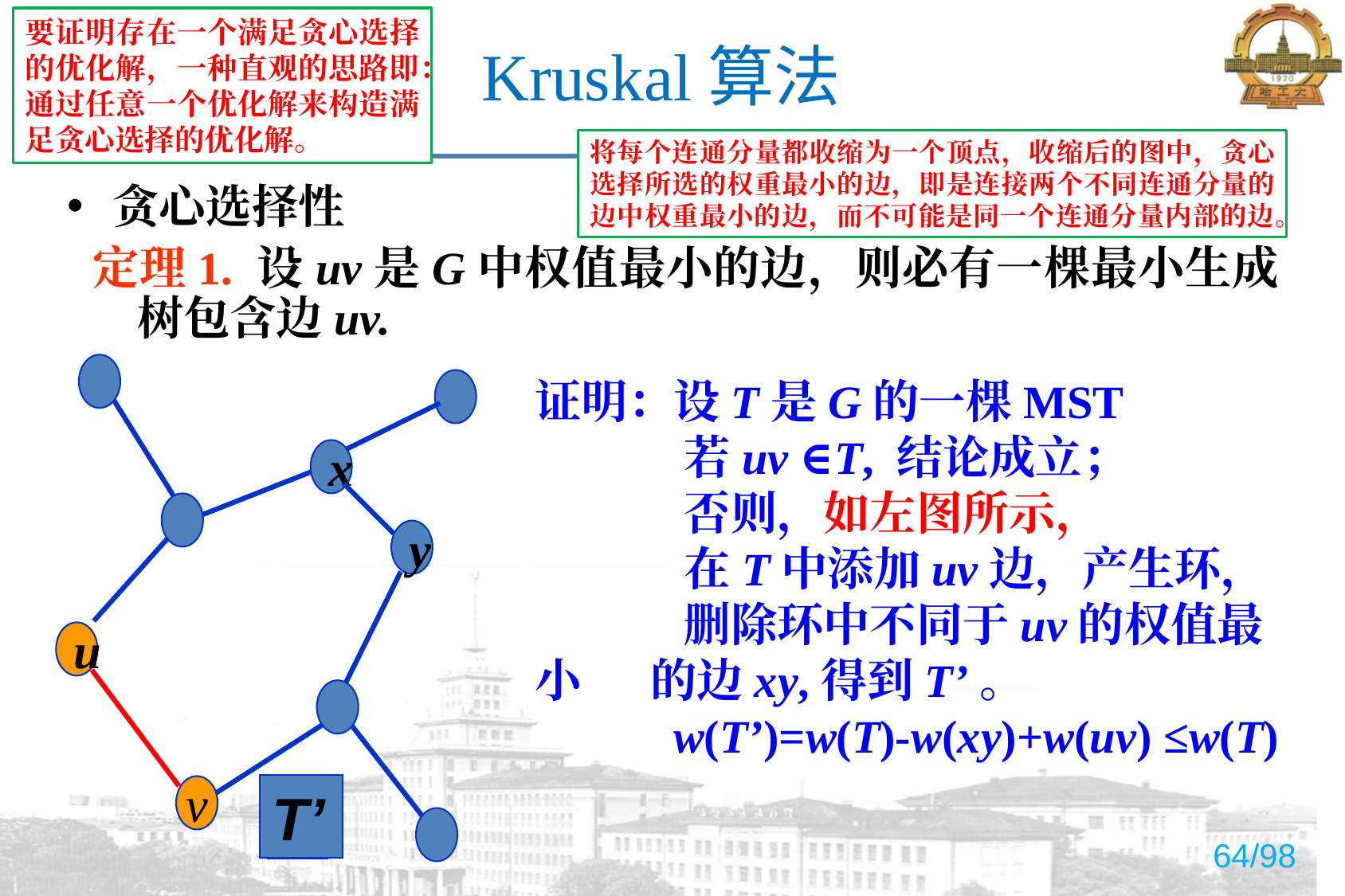

# Kruskal算法
要证明存在一个满足贪心选择的优化解，一种直观的思路即：通过任意一个优化解来构造满足贪心选择的优化解。
将每个连通分量都收缩为一个顶点，收缩后的图中，贪心选择所选的权重最小的边，即是连接两个不同连通分量的边中权重最小的边，而不可能是同一个连通分量内部的边。
贪心选择性
定理1. 设uv是G中权值最小的边，则必有一棵最小生成树包含边uv.

x

y

u

T
v

证明：设T是G的一棵MST
            若uv ∈T, 结论成立；
            否则，如左图所示，
            在T中添加uv边，产生环，
            删除环中不同于uv的权值最小      的边xy,得到T’。
            w(T’)=w(T)-w(xy)+w(uv) ≤w(T)

T’